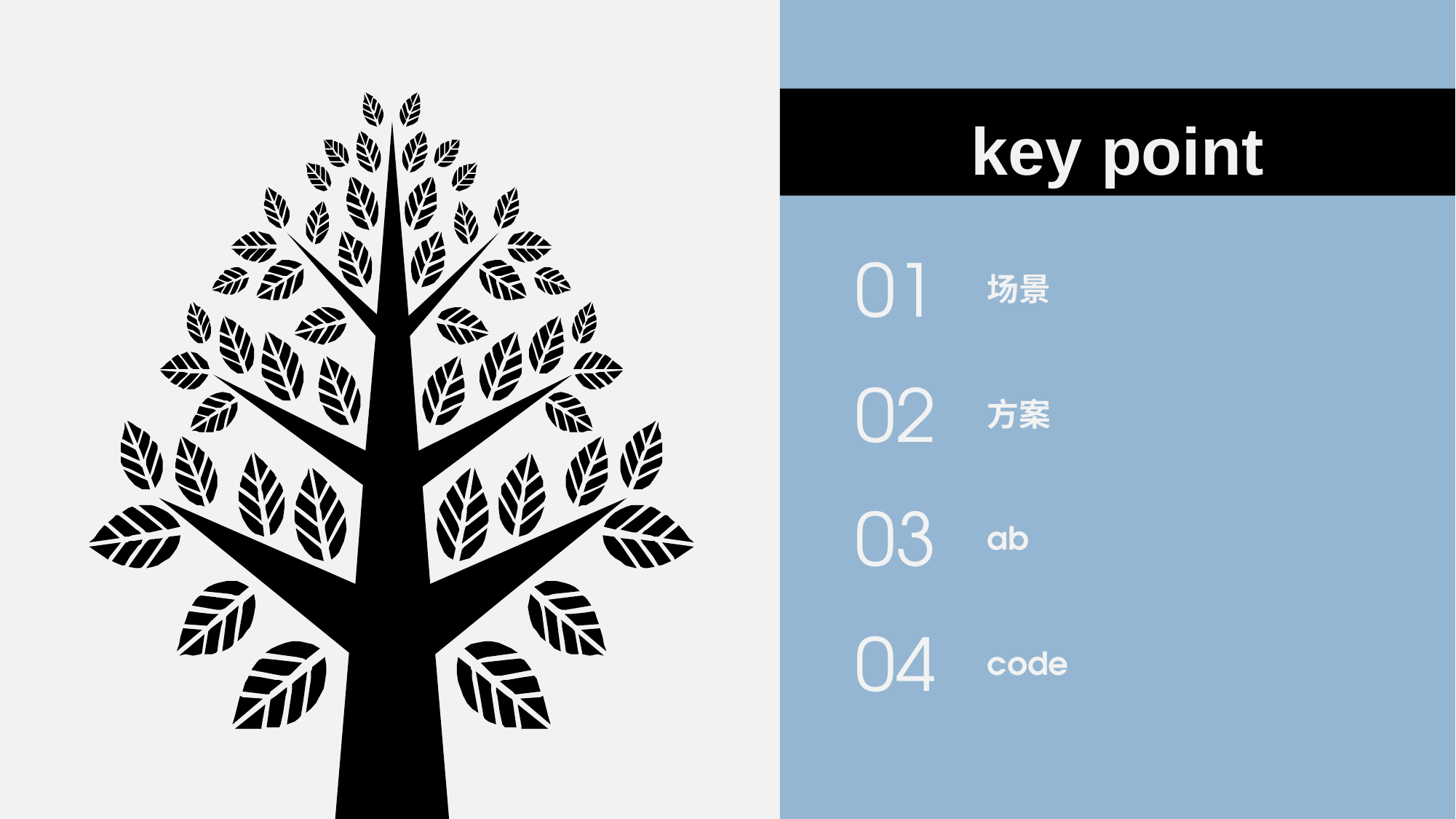

key point
01
场景
02
方案
03
ab
04
code